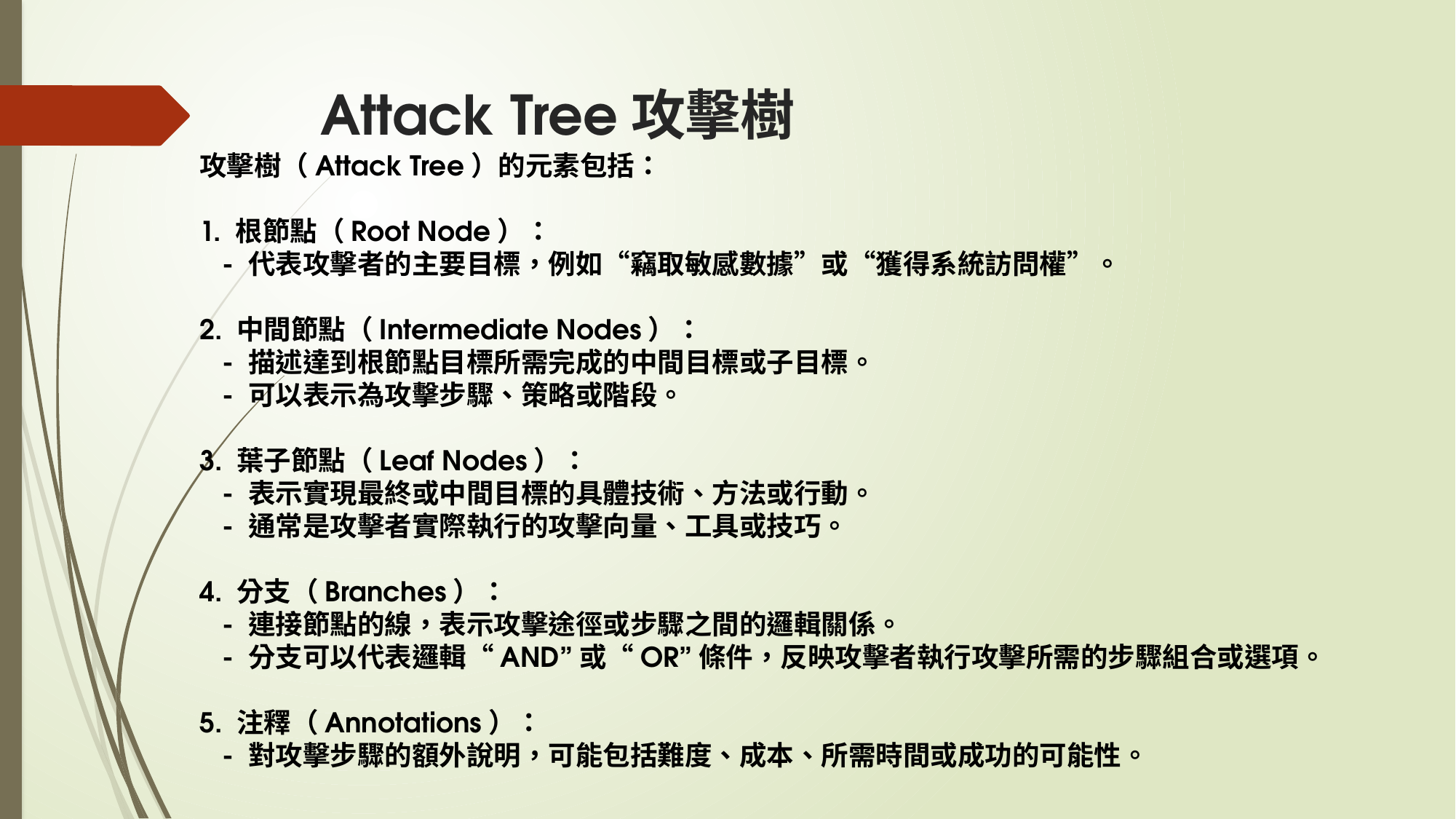

# Attack Tree攻擊樹
攻擊樹（Attack Tree）的元素包括：

1. 根節點（Root Node）：
   - 代表攻擊者的主要目標，例如“竊取敏感數據”或“獲得系統訪問權”。

2. 中間節點（Intermediate Nodes）：
   - 描述達到根節點目標所需完成的中間目標或子目標。
   - 可以表示為攻擊步驟、策略或階段。

3. 葉子節點（Leaf Nodes）：
   - 表示實現最終或中間目標的具體技術、方法或行動。
   - 通常是攻擊者實際執行的攻擊向量、工具或技巧。

4. 分支（Branches）：
   - 連接節點的線，表示攻擊途徑或步驟之間的邏輯關係。
   - 分支可以代表邏輯“AND”或“OR”條件，反映攻擊者執行攻擊所需的步驟組合或選項。

5. 注釋（Annotations）：
   - 對攻擊步驟的額外說明，可能包括難度、成本、所需時間或成功的可能性。